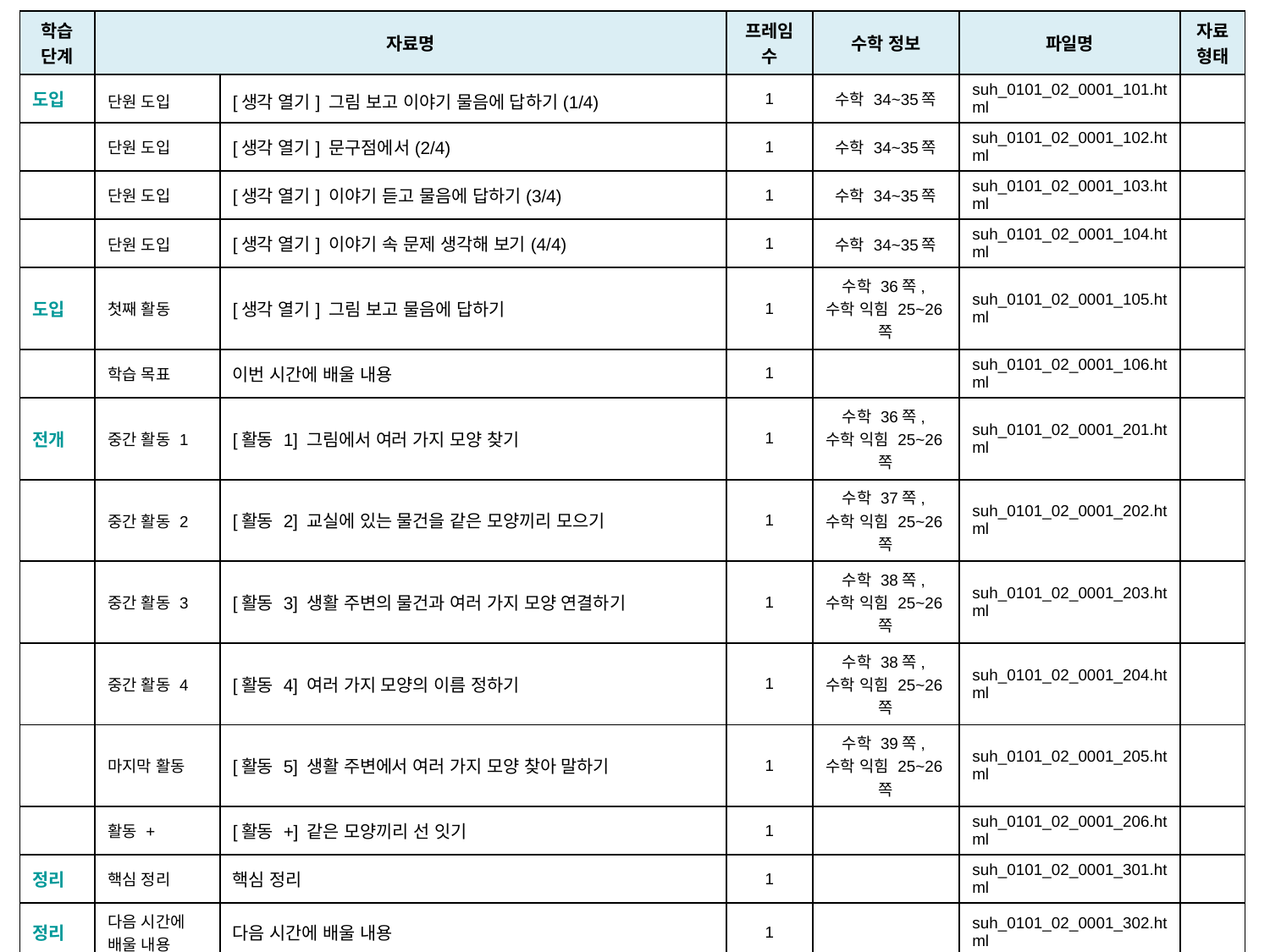

| 학습 단계 | 자료명 |  | 프레임 수 | 수학 정보 | 파일명 | 자료 형태 |
| --- | --- | --- | --- | --- | --- | --- |
| 도입 | 단원 도입 | [생각 열기] 그림 보고 이야기 물음에 답하기(1/4) | 1 | 수학 34~35쪽 | suh\_0101\_02\_0001\_101.html |  |
|  | 단원 도입 | [생각 열기] 문구점에서(2/4) | 1 | 수학 34~35쪽 | suh\_0101\_02\_0001\_102.html |  |
|  | 단원 도입 | [생각 열기] 이야기 듣고 물음에 답하기(3/4) | 1 | 수학 34~35쪽 | suh\_0101\_02\_0001\_103.html |  |
|  | 단원 도입 | [생각 열기] 이야기 속 문제 생각해 보기(4/4) | 1 | 수학 34~35쪽 | suh\_0101\_02\_0001\_104.html |  |
| 도입 | 첫째 활동 | [생각 열기] 그림 보고 물음에 답하기 | 1 | 수학 36쪽, 수학 익힘 25~26쪽 | suh\_0101\_02\_0001\_105.html |  |
|  | 학습 목표 | 이번 시간에 배울 내용 | 1 |  | suh\_0101\_02\_0001\_106.html |  |
| 전개 | 중간 활동 1 | [활동 1] 그림에서 여러 가지 모양 찾기 | 1 | 수학 36쪽, 수학 익힘 25~26쪽 | suh\_0101\_02\_0001\_201.html |  |
|  | 중간 활동 2 | [활동 2] 교실에 있는 물건을 같은 모양끼리 모으기 | 1 | 수학 37쪽, 수학 익힘 25~26쪽 | suh\_0101\_02\_0001\_202.html |  |
|  | 중간 활동 3 | [활동 3] 생활 주변의 물건과 여러 가지 모양 연결하기 | 1 | 수학 38쪽, 수학 익힘 25~26쪽 | suh\_0101\_02\_0001\_203.html |  |
|  | 중간 활동 4 | [활동 4] 여러 가지 모양의 이름 정하기 | 1 | 수학 38쪽, 수학 익힘 25~26쪽 | suh\_0101\_02\_0001\_204.html |  |
|  | 마지막 활동 | [활동 5] 생활 주변에서 여러 가지 모양 찾아 말하기 | 1 | 수학 39쪽, 수학 익힘 25~26쪽 | suh\_0101\_02\_0001\_205.html |  |
|  | 활동 + | [활동 +] 같은 모양끼리 선 잇기 | 1 |  | suh\_0101\_02\_0001\_206.html |  |
| 정리 | 핵심 정리 | 핵심 정리 | 1 |  | suh\_0101\_02\_0001\_301.html |  |
| 정리 | 다음 시간에 배울 내용 | 다음 시간에 배울 내용 | 1 |  | suh\_0101\_02\_0001\_302.html |  |
| 평가 | 확인 문제 | 확인 문제 | 1 |  | suh\_0101\_02\_0001\_401.html |  |
|  | 보충 | 이런 활동을 할 수 있어요 | 1 |  | suh\_0101\_02\_0001\_501.html |  |
| 총 프레임 수 |  |  | 17 |  |  |  |